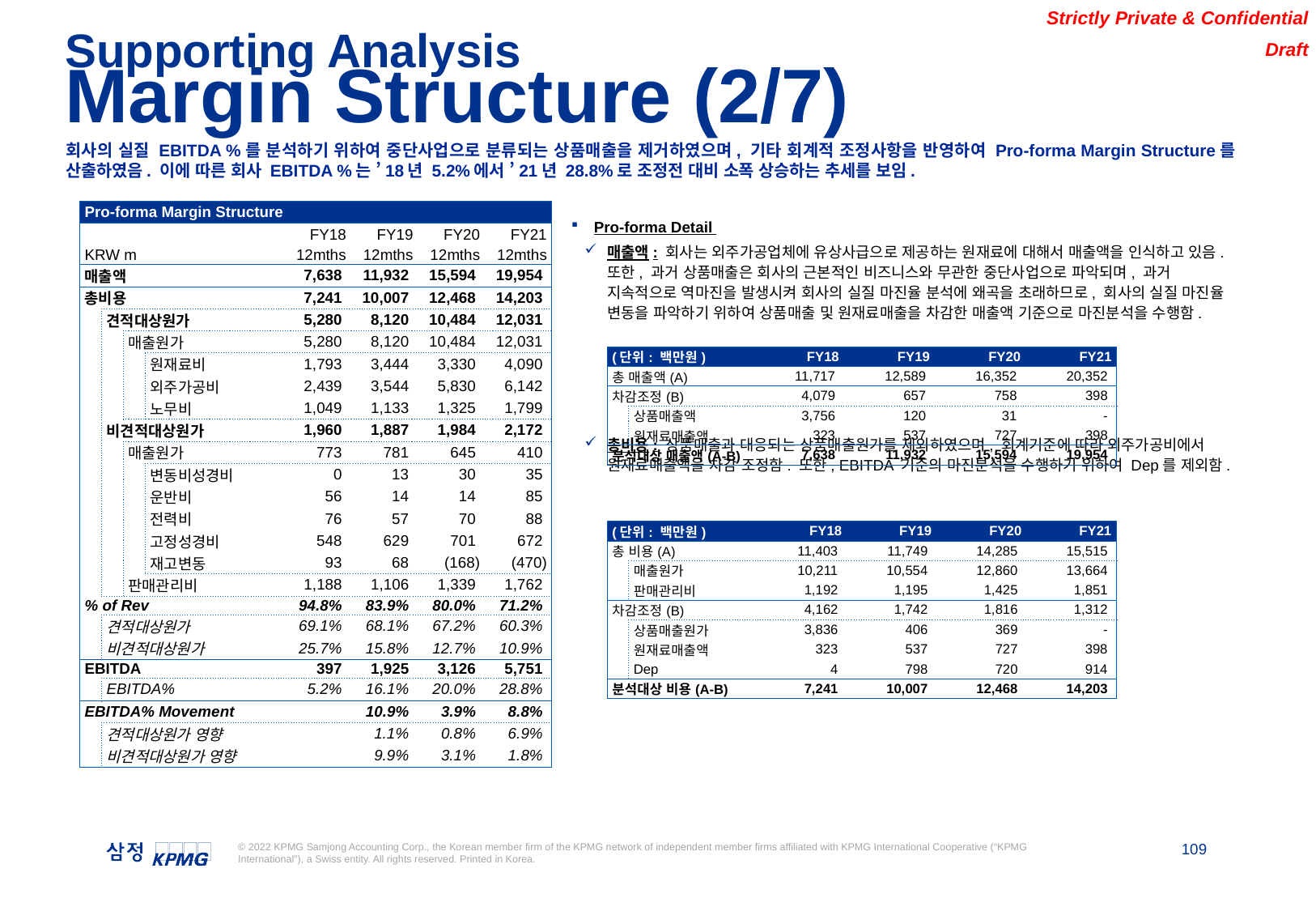

Supporting Analysis
Margin Structure (2/7)
회사의 실질 EBITDA %를 분석하기 위하여 중단사업으로 분류되는 상품매출을 제거하였으며, 기타 회계적 조정사항을 반영하여 Pro-forma Margin Structure를 산출하였음. 이에 따른 회사 EBITDA %는 ’18년 5.2%에서 ’21년 28.8%로 조정전 대비 소폭 상승하는 추세를 보임.
| Pro-forma Margin Structure |  |  |  |  |  |  |  |
| --- | --- | --- | --- | --- | --- | --- | --- |
|  |  |  |  | FY18 | FY19 | FY20 | FY21 |
| KRW m |  |  |  | 12mths | 12mths | 12mths | 12mths |
| 매출액 |  |  |  | 7,638 | 11,932 | 15,594 | 19,954 |
| 총비용 |  |  |  | 7,241 | 10,007 | 12,468 | 14,203 |
|  | 견적대상원가 |  |  | 5,280 | 8,120 | 10,484 | 12,031 |
|  |  | 매출원가 |  | 5,280 | 8,120 | 10,484 | 12,031 |
|  |  |  | 원재료비 | 1,793 | 3,444 | 3,330 | 4,090 |
|  |  |  | 외주가공비 | 2,439 | 3,544 | 5,830 | 6,142 |
|  |  |  | 노무비 | 1,049 | 1,133 | 1,325 | 1,799 |
|  | 비견적대상원가 |  |  | 1,960 | 1,887 | 1,984 | 2,172 |
|  |  | 매출원가 |  | 773 | 781 | 645 | 410 |
|  |  |  | 변동비성경비 | 0 | 13 | 30 | 35 |
|  |  |  | 운반비 | 56 | 14 | 14 | 85 |
|  |  |  | 전력비 | 76 | 57 | 70 | 88 |
|  |  |  | 고정성경비 | 548 | 629 | 701 | 672 |
|  |  |  | 재고변동 | 93 | 68 | (168) | (470) |
|  |  | 판매관리비 |  | 1,188 | 1,106 | 1,339 | 1,762 |
| % of Rev |  |  |  | 94.8% | 83.9% | 80.0% | 71.2% |
|  | 견적대상원가 |  |  | 69.1% | 68.1% | 67.2% | 60.3% |
|  | 비견적대상원가 |  |  | 25.7% | 15.8% | 12.7% | 10.9% |
| EBITDA |  |  |  | 397 | 1,925 | 3,126 | 5,751 |
|  | EBITDA% |  |  | 5.2% | 16.1% | 20.0% | 28.8% |
| EBITDA% Movement |  |  |  |  | 10.9% | 3.9% | 8.8% |
|  | 견적대상원가 영향 |  |  |  | 1.1% | 0.8% | 6.9% |
|  | 비견적대상원가 영향 |  |  |  | 9.9% | 3.1% | 1.8% |
Pro-forma Detail
매출액: 회사는 외주가공업체에 유상사급으로 제공하는 원재료에 대해서 매출액을 인식하고 있음. 또한, 과거 상품매출은 회사의 근본적인 비즈니스와 무관한 중단사업으로 파악되며, 과거 지속적으로 역마진을 발생시켜 회사의 실질 마진율 분석에 왜곡을 초래하므로, 회사의 실질 마진율 변동을 파악하기 위하여 상품매출 및 원재료매출을 차감한 매출액 기준으로 마진분석을 수행함.

총비용: 상품매출과 대응되는 상품매출원가를 제외하였으며, 회계기준에 따라 외주가공비에서 원재료매출액을 차감 조정함. 또한, EBITDA 기준의 마진분석을 수행하기 위하여 Dep를 제외함.

| (단위: 백만원) |  | FY18 | FY19 | FY20 | FY21 |
| --- | --- | --- | --- | --- | --- |
| 총 매출액(A) |  | 11,717 | 12,589 | 16,352 | 20,352 |
| 차감조정(B) |  | 4,079 | 657 | 758 | 398 |
|  | 상품매출액 | 3,756 | 120 | 31 | - |
|  | 원재료매출액 | 323 | 537 | 727 | 398 |
| 분석대상 매출액(A-B) |  | 7,638 | 11,932 | 15,594 | 19,954 |
| (단위: 백만원) |  |  | FY18 | FY19 | FY20 | FY21 |
| --- | --- | --- | --- | --- | --- | --- |
| 총 비용(A) |  |  | 11,403 | 11,749 | 14,285 | 15,515 |
|  | 매출원가 |  | 10,211 | 10,554 | 12,860 | 13,664 |
|  | 판매관리비 |  | 1,192 | 1,195 | 1,425 | 1,851 |
| 차감조정(B) |  |  | 4,162 | 1,742 | 1,816 | 1,312 |
|  | 상품매출원가 |  | 3,836 | 406 | 369 | - |
|  | 원재료매출액 |  | 323 | 537 | 727 | 398 |
|  | Dep |  | 4 | 798 | 720 | 914 |
| 분석대상 비용(A-B) |  |  | 7,241 | 10,007 | 12,468 | 14,203 |